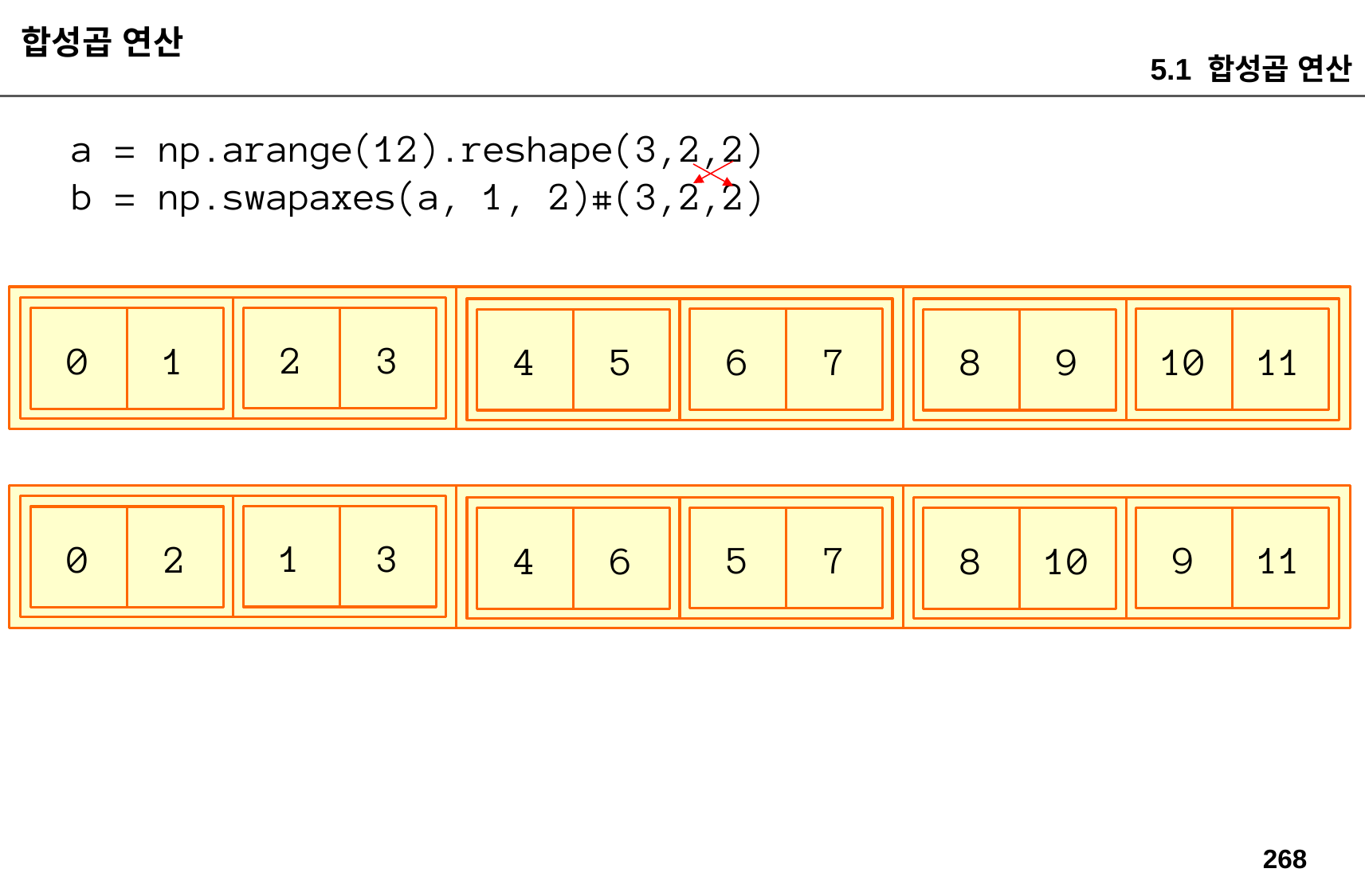

합성곱 연산
5.1 합성곱 연산
a = np.arange(12).reshape(3,2,2)
b = np.swapaxes(a, 1, 2)#(3,2,2)

2
3
0
1
6
7
10
11
4
5
8
9

1
3
0
2
5
7
9
11
4
6
8
10